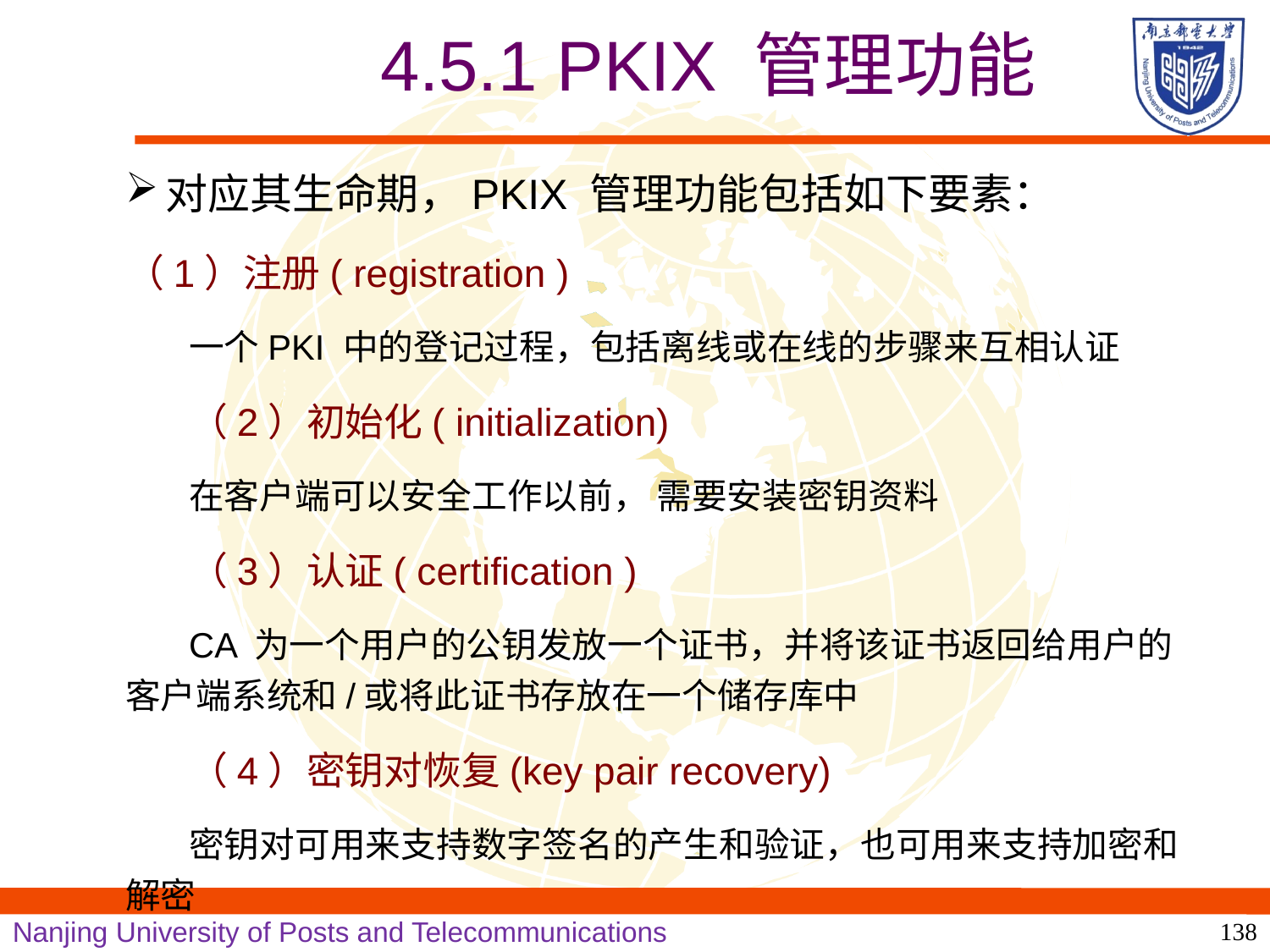

4.5.1 PKIX 管理功能
对应其生命期，PKIX 管理功能包括如下要素：
（1）注册( registration )
一个PKI 中的登记过程，包括离线或在线的步骤来互相认证
（2）初始化( initialization)
在客户端可以安全工作以前， 需要安装密钥资料
（3）认证( certification )
CA 为一个用户的公钥发放一个证书，并将该证书返回给用户的客户端系统和/或将此证书存放在一个储存库中
（4）密钥对恢复(key pair recovery)
密钥对可用来支持数字签名的产生和验证，也可用来支持加密和解密
138